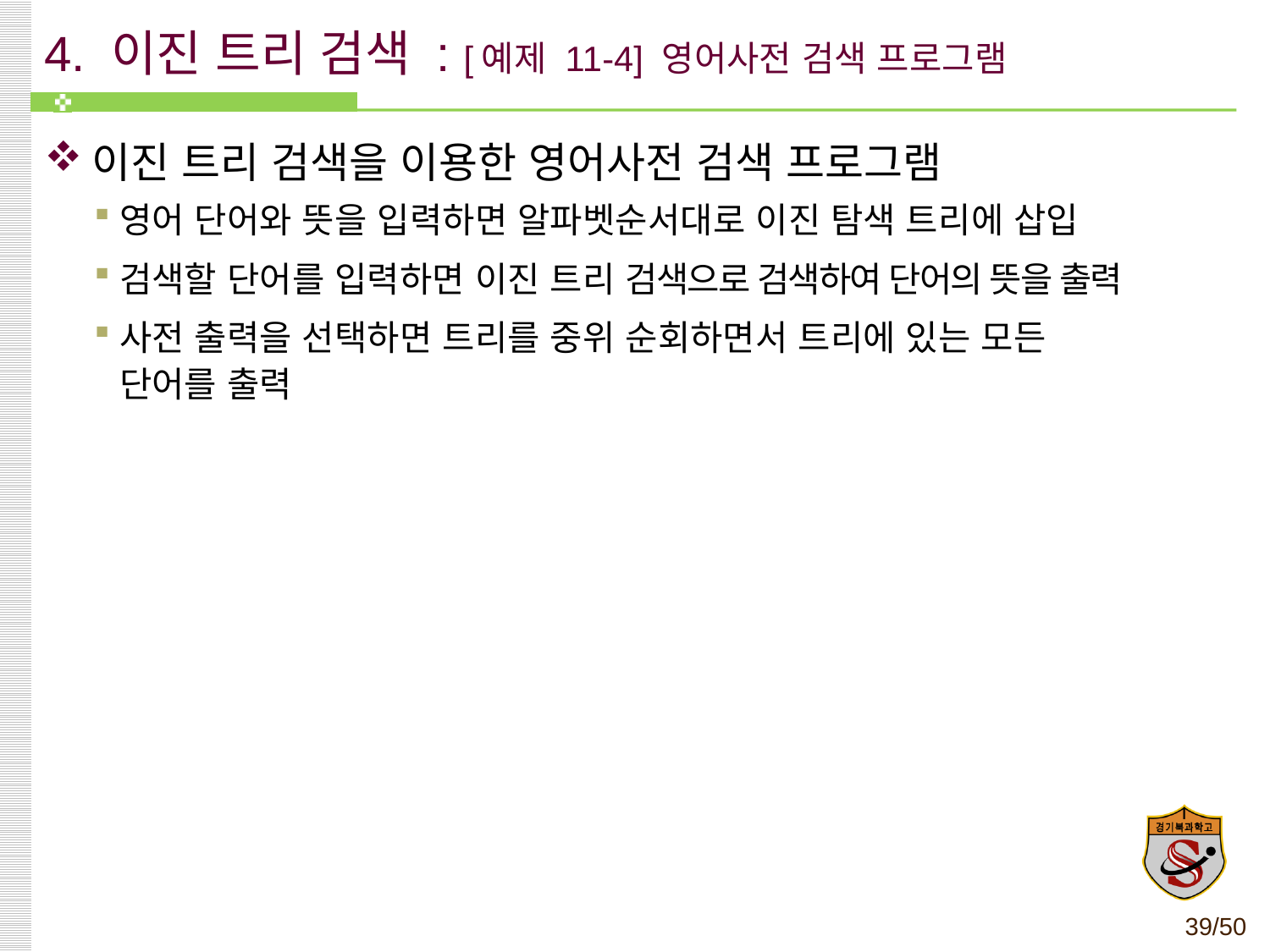

# 4. 이진 트리 검색 : [예제 11-4] 영어사전 검색 프로그램
이진 트리 검색을 이용한 영어사전 검색 프로그램
영어 단어와 뜻을 입력하면 알파벳순서대로 이진 탐색 트리에 삽입
검색할 단어를 입력하면 이진 트리 검색으로 검색하여 단어의 뜻을 출력
사전 출력을 선택하면 트리를 중위 순회하면서 트리에 있는 모든
단어를 출력